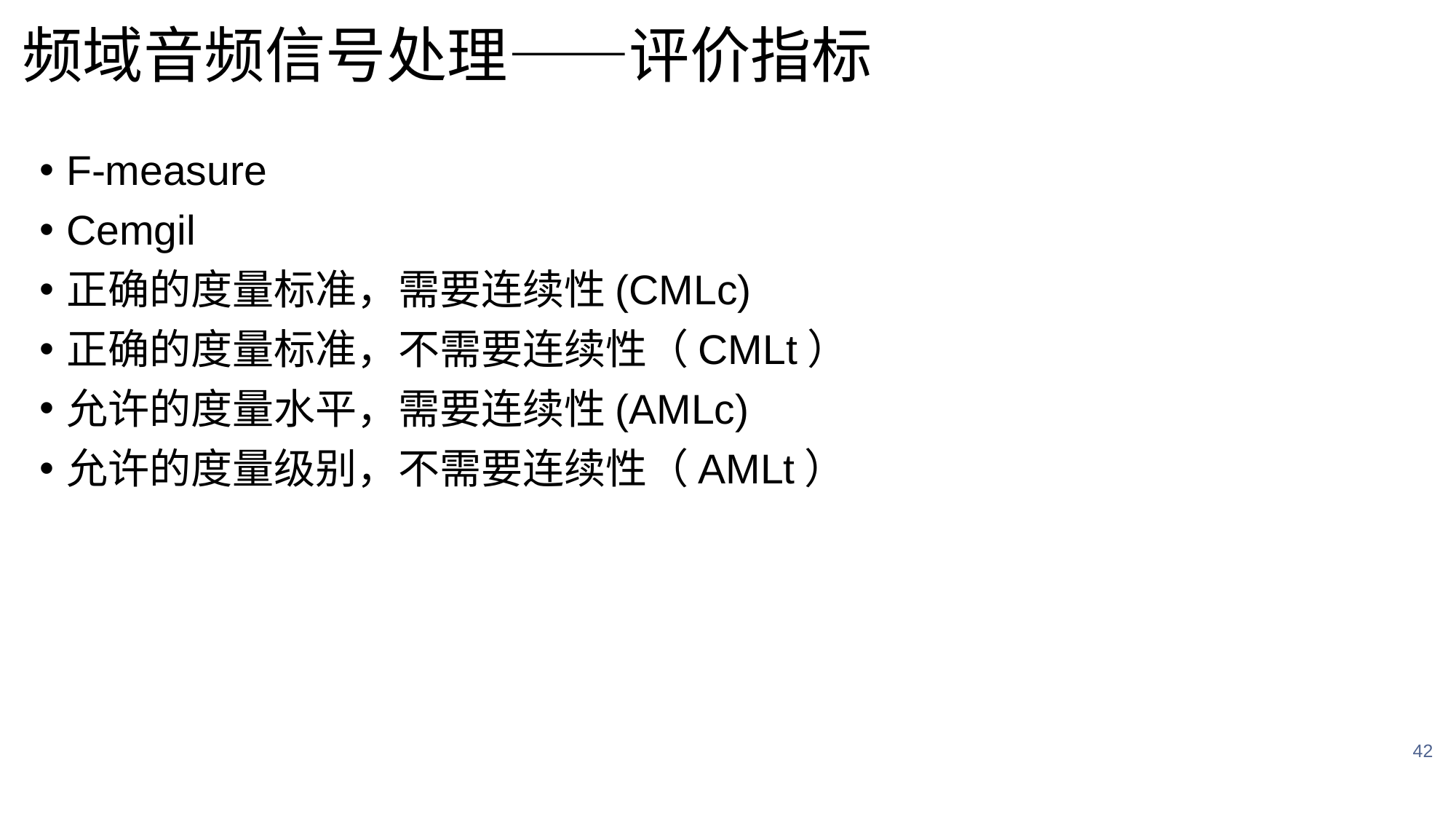

# 频域音频信号处理——评价指标
F-measure
Cemgil
正确的度量标准，需要连续性(CMLc)
正确的度量标准，不需要连续性（CMLt）
允许的度量水平，需要连续性(AMLc)
允许的度量级别，不需要连续性（AMLt）
42